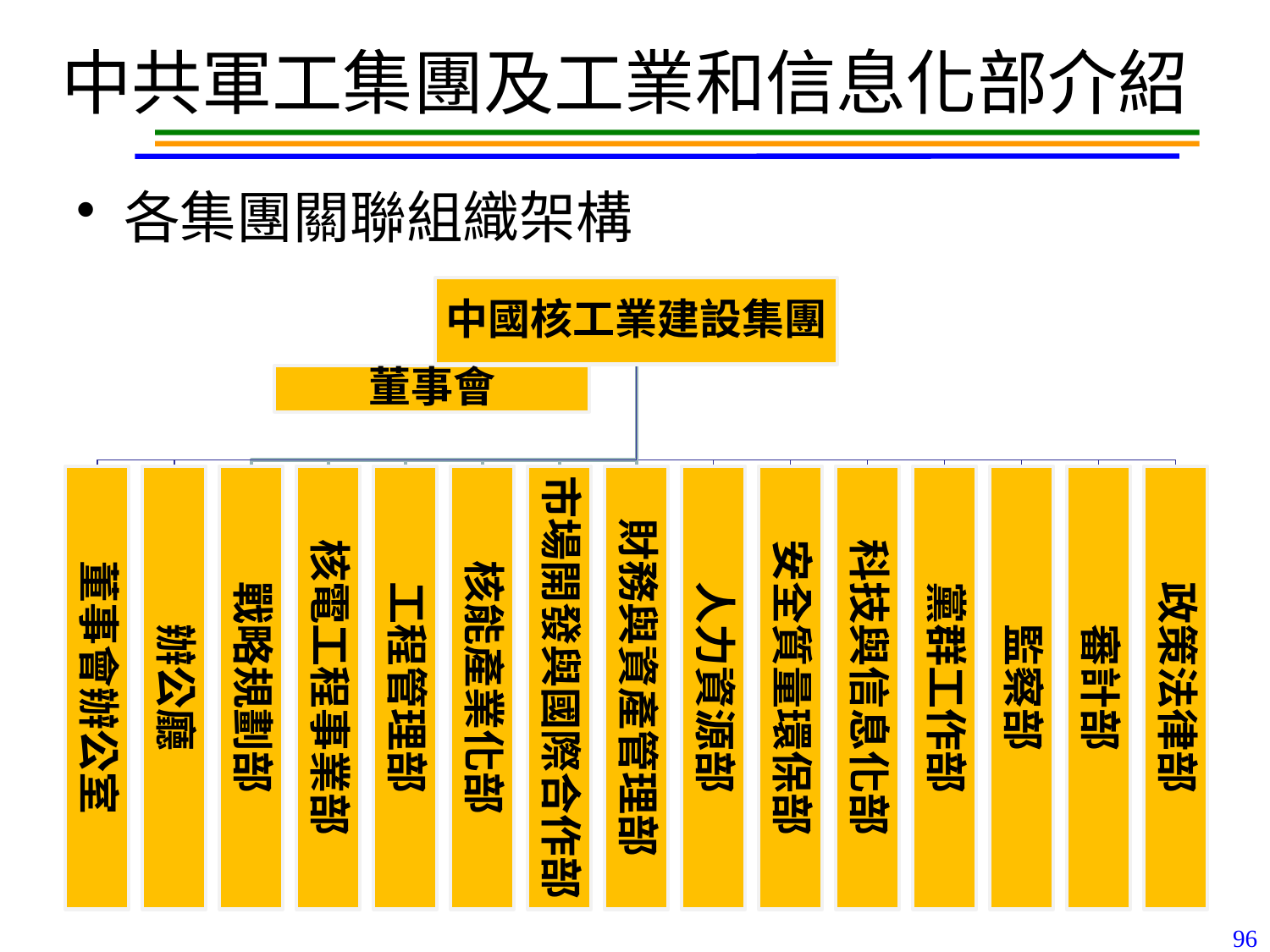

# 中共軍工集團及工業和信息化部介紹
各集團關聯組織架構
中國核工業建設集團
董事會辦公室
辦公廳
戰略規劃部
核電工程事業部
工程管理部
核能產業化部
市場開發與國際合作部
財務與資產管理部
人力資源部
安全質量環保部
科技與信息化部
黨群工作部
監察部
審計部
政策法律部
董事會
96